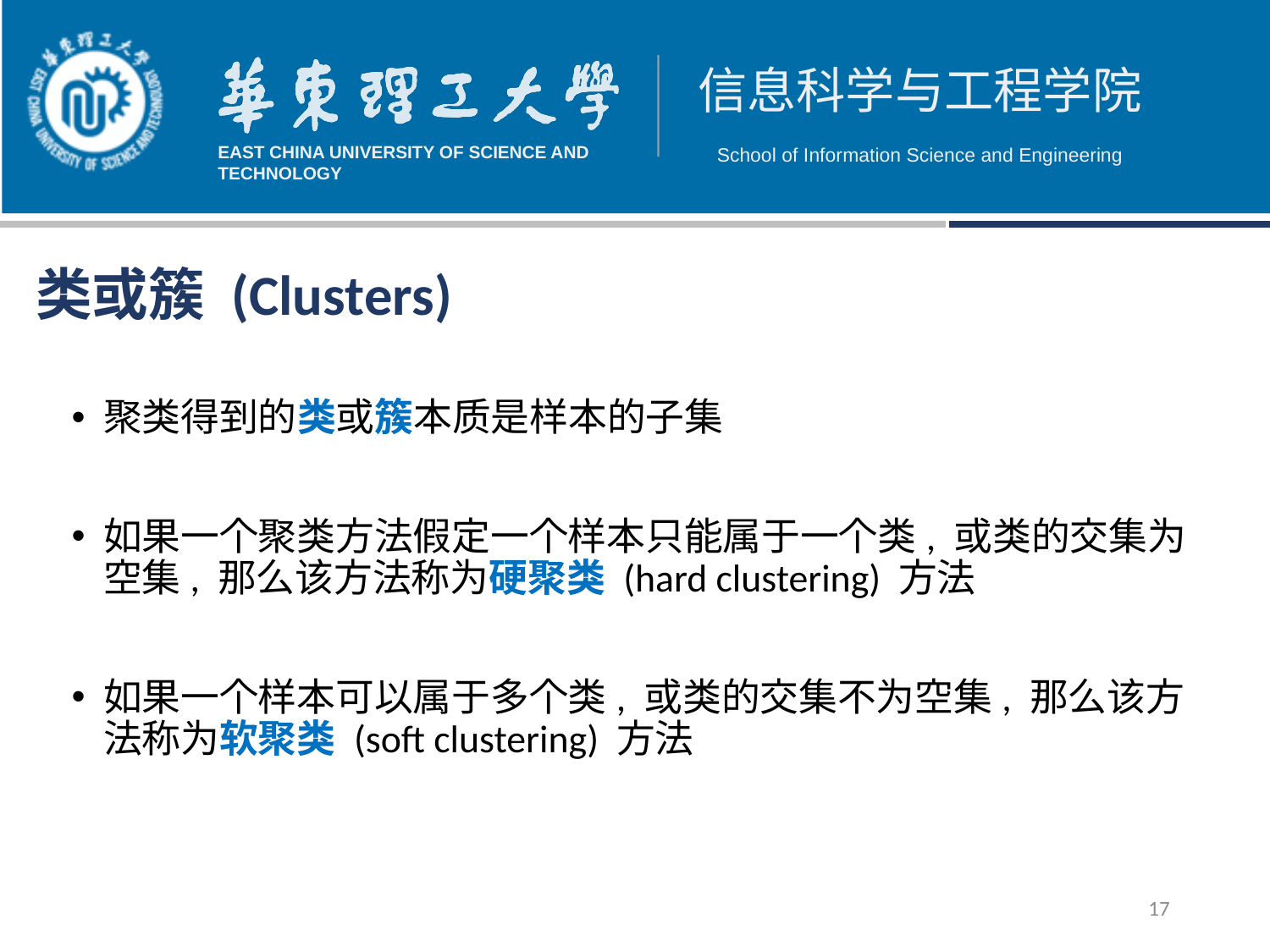

类或簇 (Clusters)
聚类得到的类或簇本质是样本的子集

如果一个聚类方法假定一个样本只能属于一个类, 或类的交集为空集, 那么该方法称为硬聚类 (hard clustering) 方法

如果一个样本可以属于多个类, 或类的交集不为空集, 那么该方法称为软聚类 (soft clustering) 方法
17